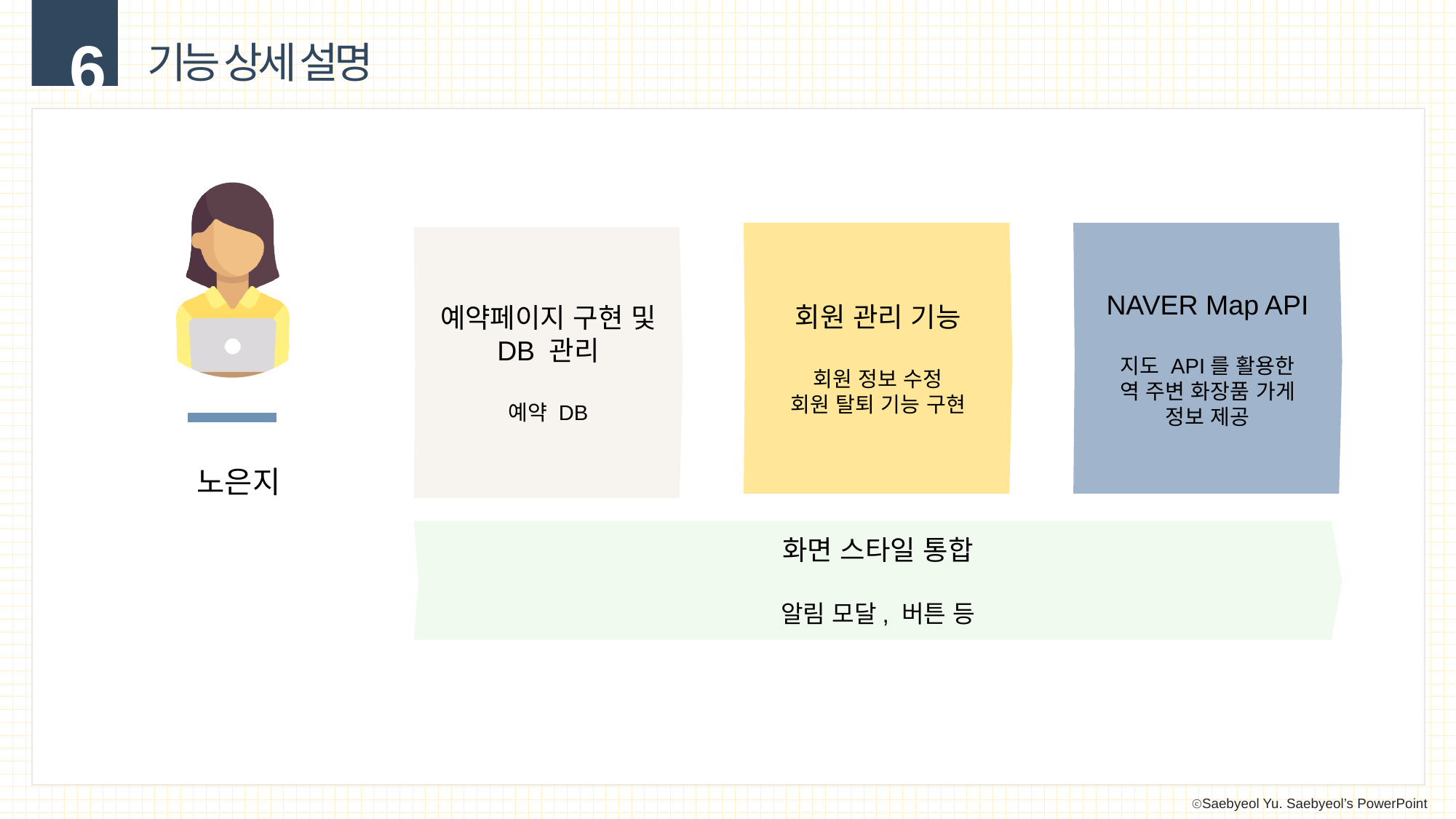

6
기능 상세 설명

회원 관리 기능

회원 정보 수정
회원 탈퇴 기능 구현
NAVER Map API

지도 API를 활용한
역 주변 화장품 가게
정보 제공
예약페이지 구현 및 DB 관리

예약 DB
노은지
화면 스타일 통합

알림 모달, 버튼 등